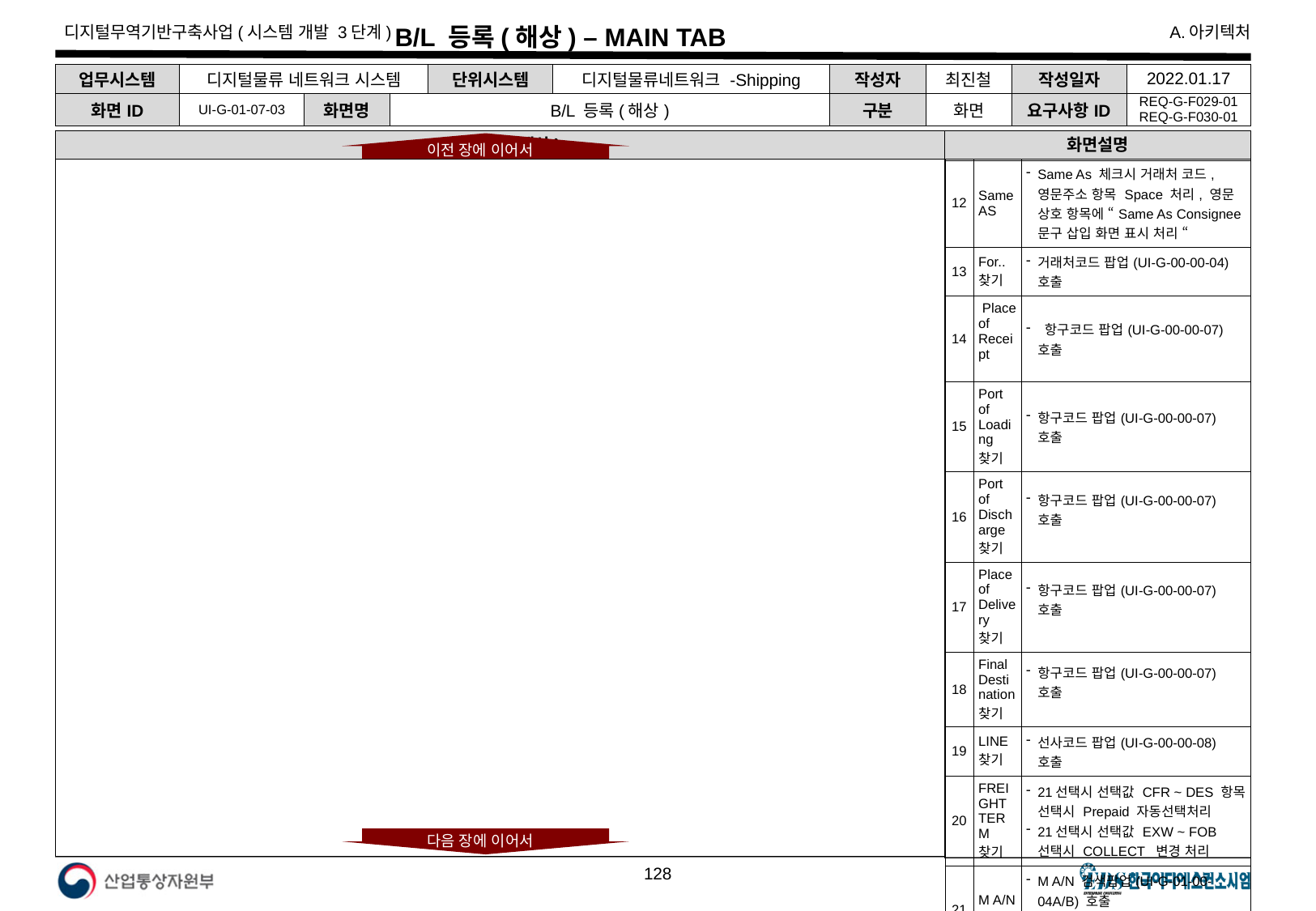

# B/L 등록(해상) – MAIN TAB
| 업무시스템 | 디지털물류 네트워크 시스템 |  |  | 단위시스템 | 디지털물류네트워크 -Shipping | 작성자 | 최진철 | 작성일자 | 2022.01.17 |
| --- | --- | --- | --- | --- | --- | --- | --- | --- | --- |
| 화면ID | UI-G-01-07-03 | 화면명 | B/L 등록(해상) |  |  | 구분 | 화면 | 요구사항ID | REQ-G-F029-01 REQ-G-F030-01 |
B/L 등록(해상)
화면설명

이전 장에 이어서

| 12 | Same AS | Same As 체크시 거래처 코드, 영문주소 항목 Space 처리, 영문 상호 항목에 “Same As Consignee 문구 삽입 화면 표시 처리 “ |
| --- | --- | --- |
| 13 | For..찾기 | 거래처코드 팝업(UI-G-00-00-04) 호출 |
| 14 | Place of Receipt | 항구코드 팝업(UI-G-00-00-07) 호출 |
| 15 | Port of Loading 찾기 | 항구코드 팝업(UI-G-00-00-07) 호출 |
| 16 | Port of Discharge 찾기 | 항구코드 팝업(UI-G-00-00-07) 호출 |
| 17 | Place of Delivery 찾기 | 항구코드 팝업(UI-G-00-00-07) 호출 |
| 18 | Final Destination 찾기 | 항구코드 팝업(UI-G-00-00-07) 호출 |
| 19 | LINE 찾기 | 선사코드 팝업(UI-G-00-00-08) 호출 |
| 20 | FREIGHT TERM 찾기 | 21선택시 선택값 CFR ~ DES 항목 선택시 Prepaid 자동선택처리 21선택시 선택값 EXW ~ FOB 선택시 COLLECT 변경 처리 |
| 21 | M A/N 조회 | M A/N 검색팝업(UI-G-01-00-04A/B) 호출 24.항목에서 IN 으로 선택되어있는경우에만 활성화처리 |
| 22 | 입력 | 21조건값 Prepaid 선택시 “Destination”문구 삽입처리 21.조건값 Collect 선택시 “Seoul Korea” 문구 삽입처리 |

다음 장에 이어서